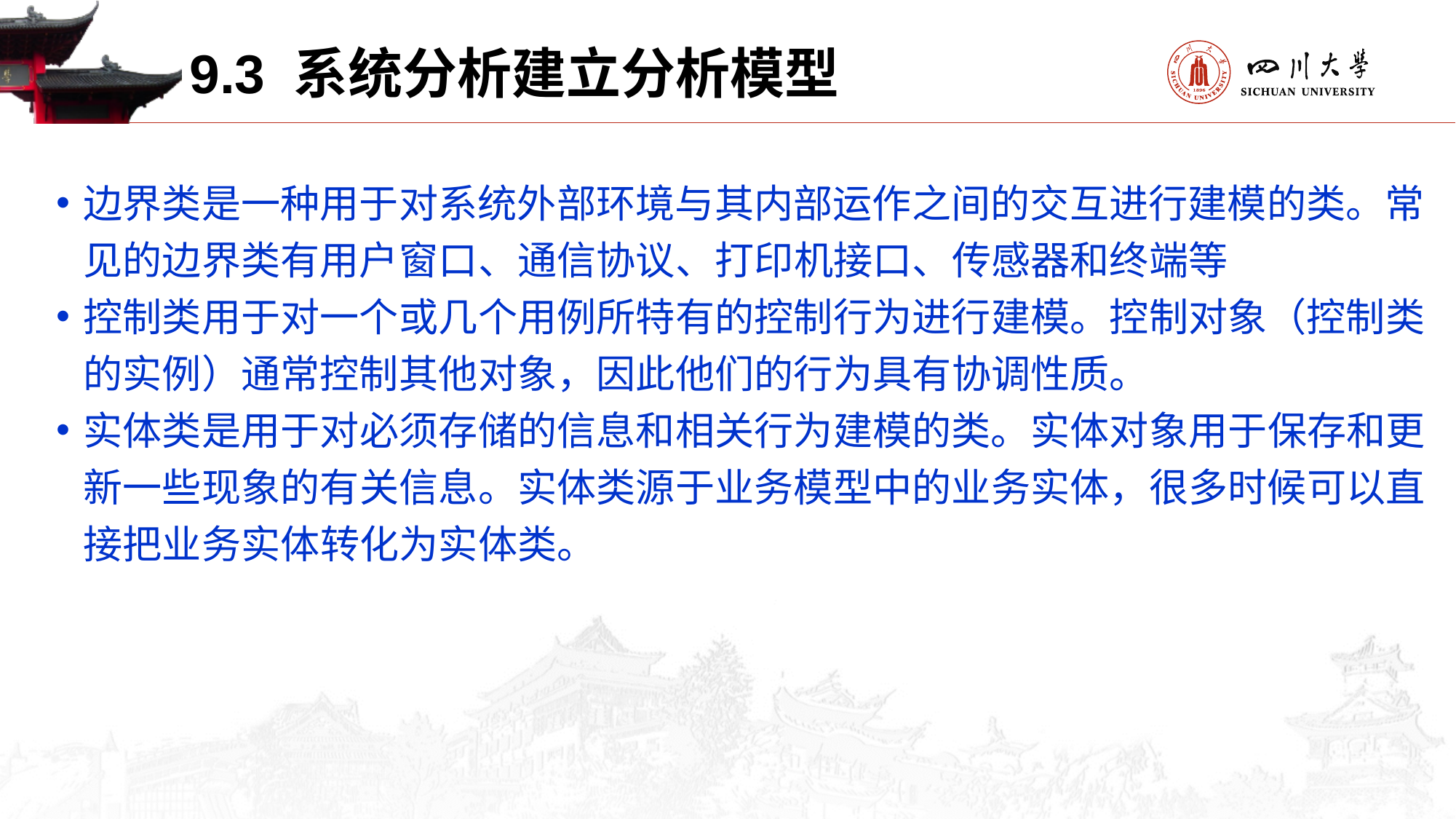

9.3 系统分析建立分析模型

边界类是一种用于对系统外部环境与其内部运作之间的交互进行建模的类。常见的边界类有用户窗口、通信协议、打印机接口、传感器和终端等
控制类用于对一个或几个用例所特有的控制行为进行建模。控制对象（控制类的实例）通常控制其他对象，因此他们的行为具有协调性质。
实体类是用于对必须存储的信息和相关行为建模的类。实体对象用于保存和更新一些现象的有关信息。实体类源于业务模型中的业务实体，很多时候可以直接把业务实体转化为实体类。